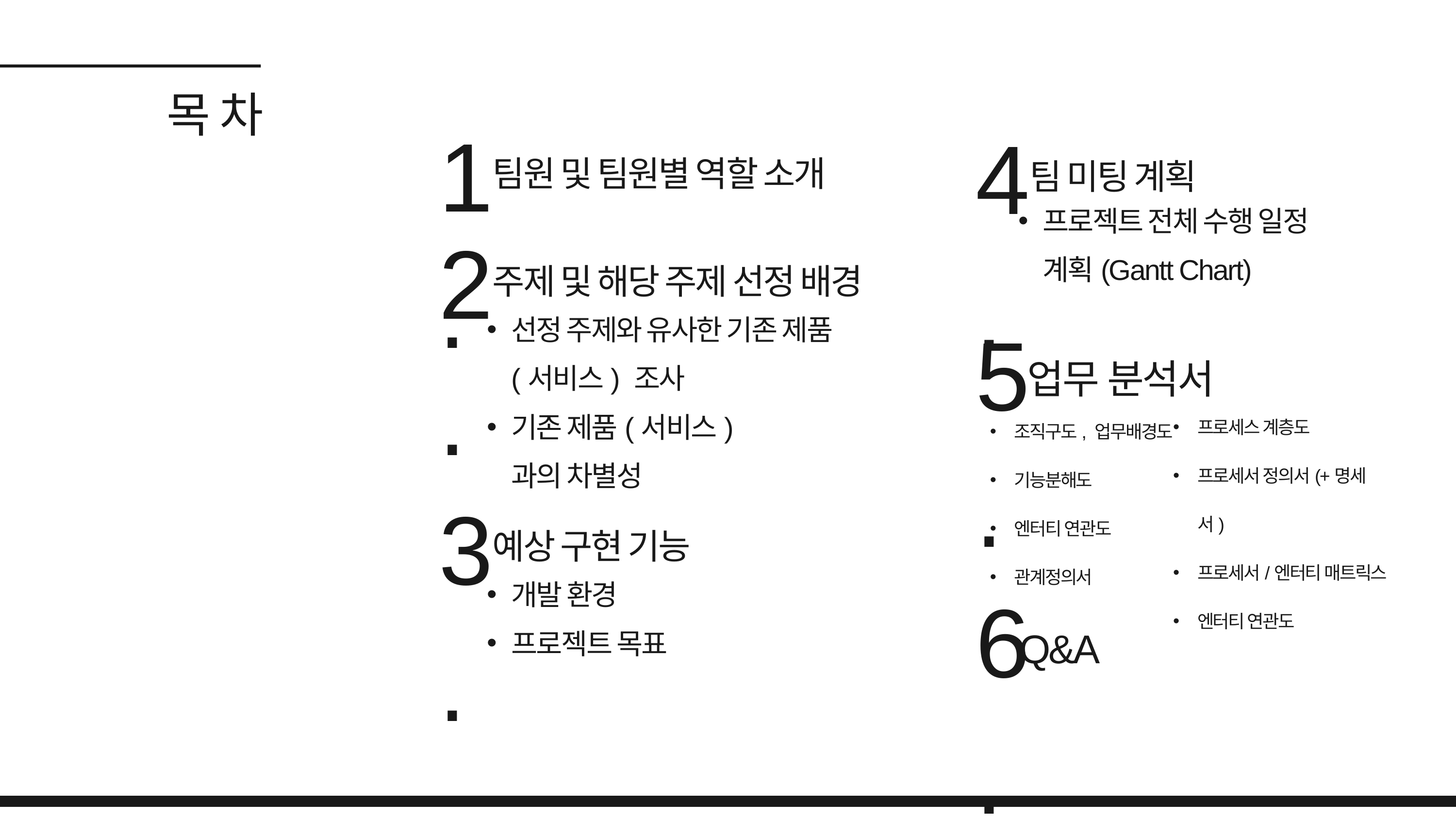

목 차
1.
4.
팀원 및 팀원별 역할 소개
팀 미팅 계획
프로젝트 전체 수행 일정 계획(Gantt Chart)
2.
주제 및 해당 주제 선정 배경
5.
선정 주제와 유사한 기존 제품(서비스) 조사
업무 분석서
프로세스 계층도
프로세서 정의서(+명세서)
프로세서/엔터티 매트릭스
엔터티 연관도
조직구도, 업무배경도
기능분해도
엔터티 연관도
관계정의서
기존 제품(서비스)과의 차별성
3.
예상 구현 기능
6.
개발 환경
프로젝트 목표
Q&A